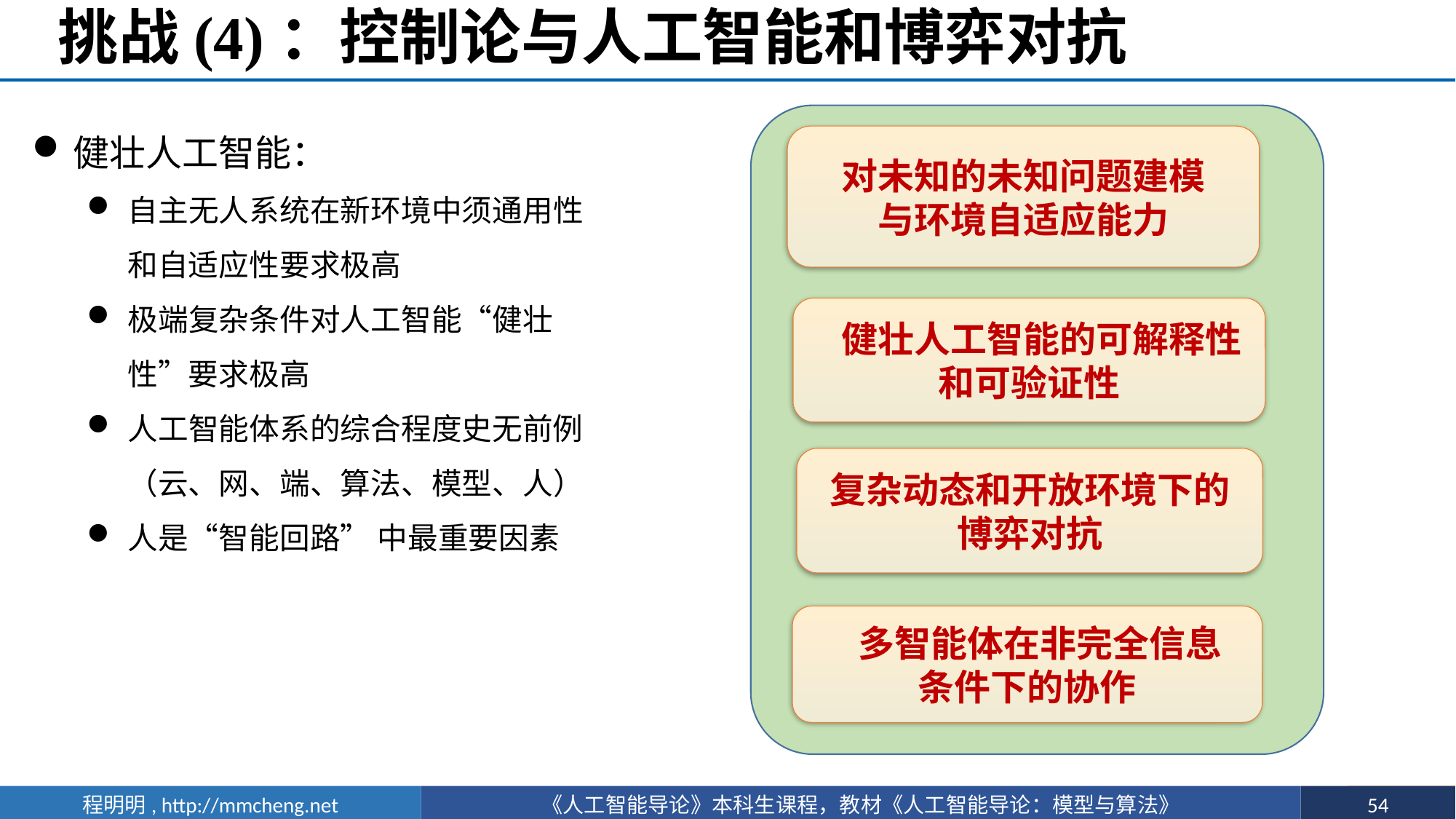

# 挑战(4)：控制论与人工智能和博弈对抗
健壮人工智能：
自主无人系统在新环境中须通用性和自适应性要求极高
极端复杂条件对人工智能“健壮性”要求极高
人工智能体系的综合程度史无前例（云、网、端、算法、模型、人）
人是“智能回路” 中最重要因素

对未知的未知问题建模
与环境自适应能力
  健壮人工智能的可解释性
和可验证性
复杂动态和开放环境下的
博弈对抗
  多智能体在非完全信息
条件下的协作